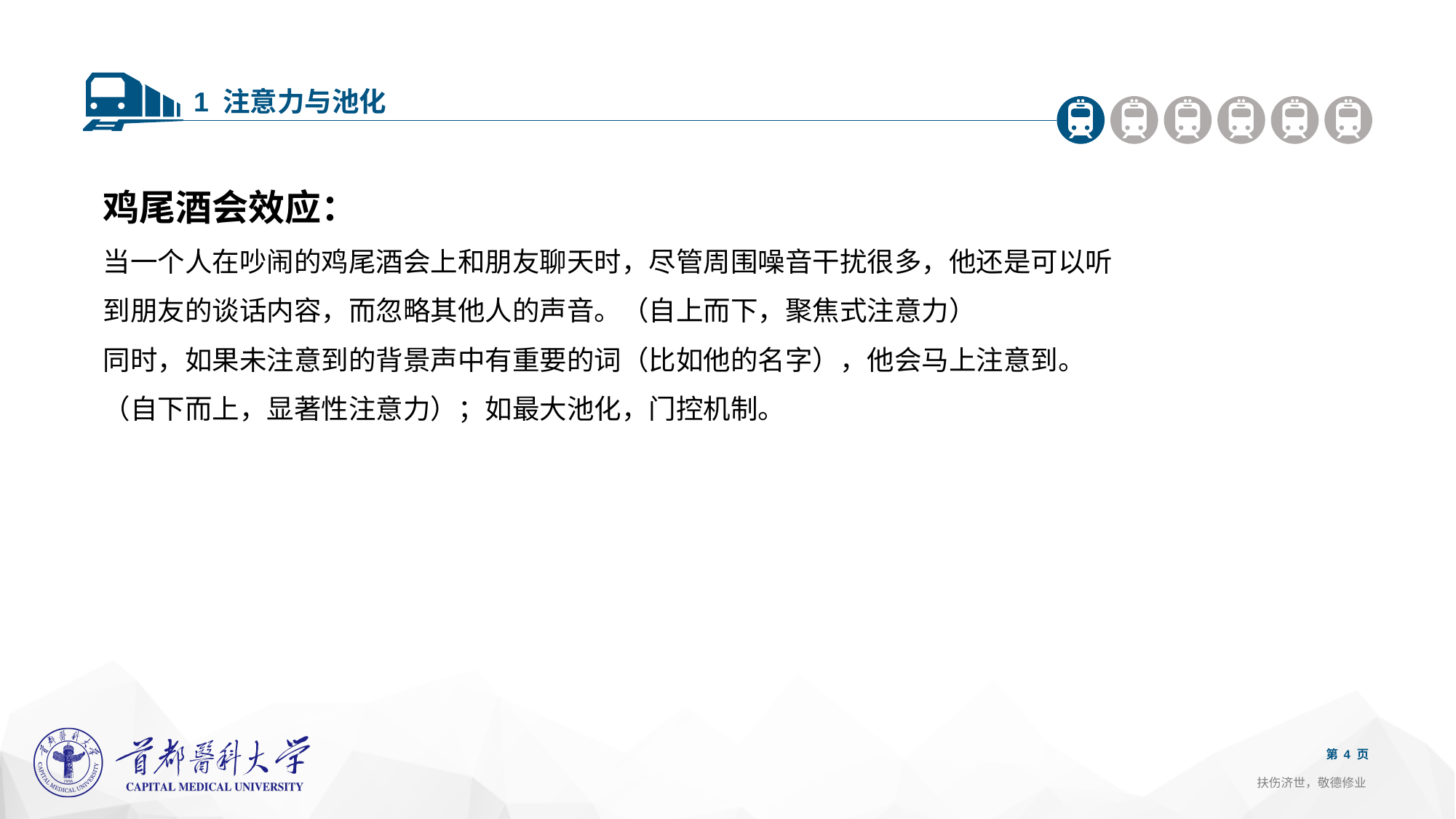

1 注意力与池化
鸡尾酒会效应：
当一个人在吵闹的鸡尾酒会上和朋友聊天时，尽管周围噪音干扰很多，他还是可以听到朋友的谈话内容，而忽略其他人的声音。（自上而下，聚焦式注意力）
同时，如果未注意到的背景声中有重要的词（比如他的名字），他会马上注意到。（自下而上，显著性注意力）；如最大池化，门控机制。

第 4 页
扶伤济世，敬德修业